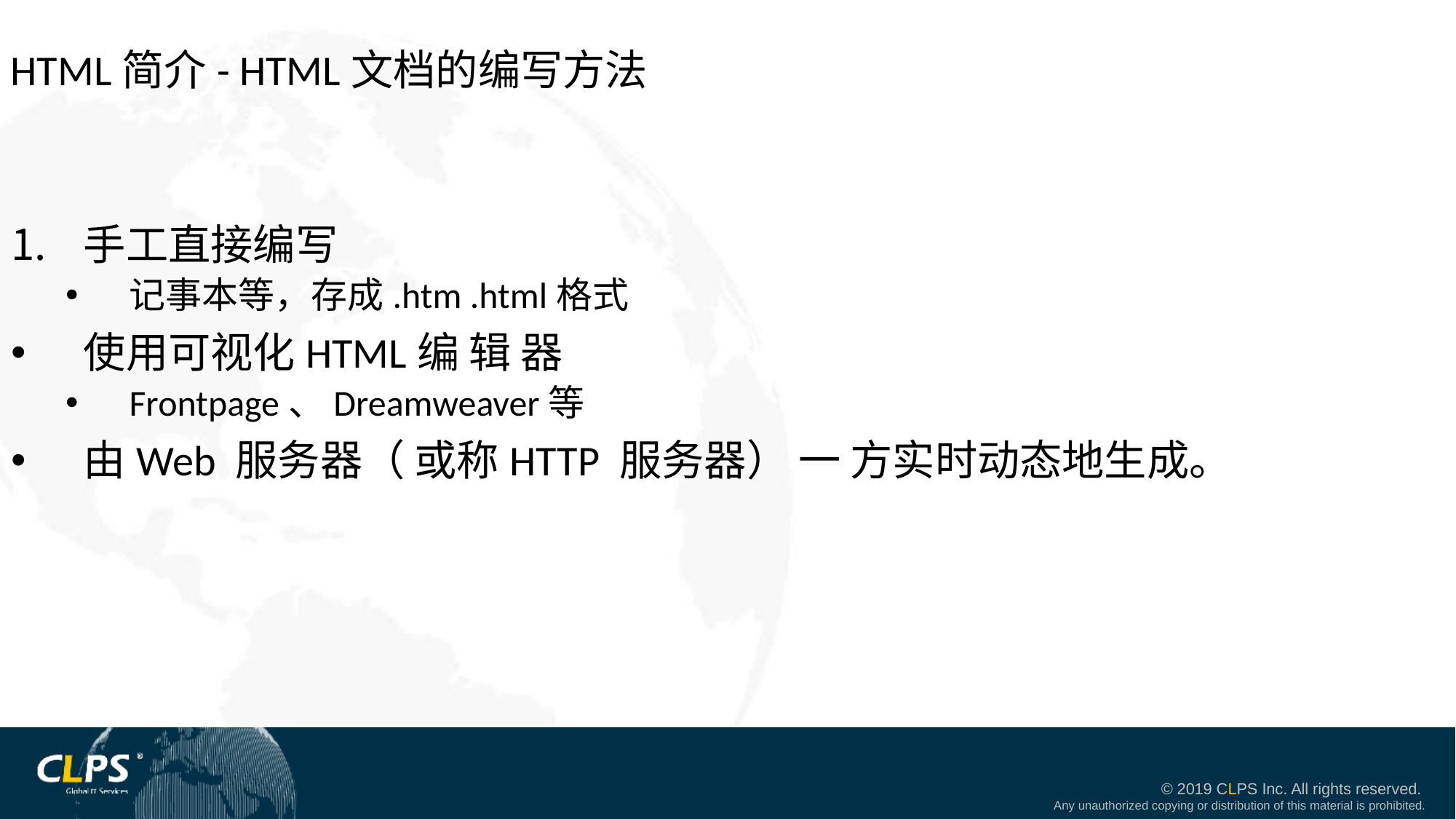

HTML简介- HTML文档的编写方法
手工直接编写
记事本等，存成.htm .html格式
使用可视化HTML编 辑 器
Frontpage、Dreamweaver等
由Web 服务器（ 或称HTTP 服务器） 一 方实时动态地生成。